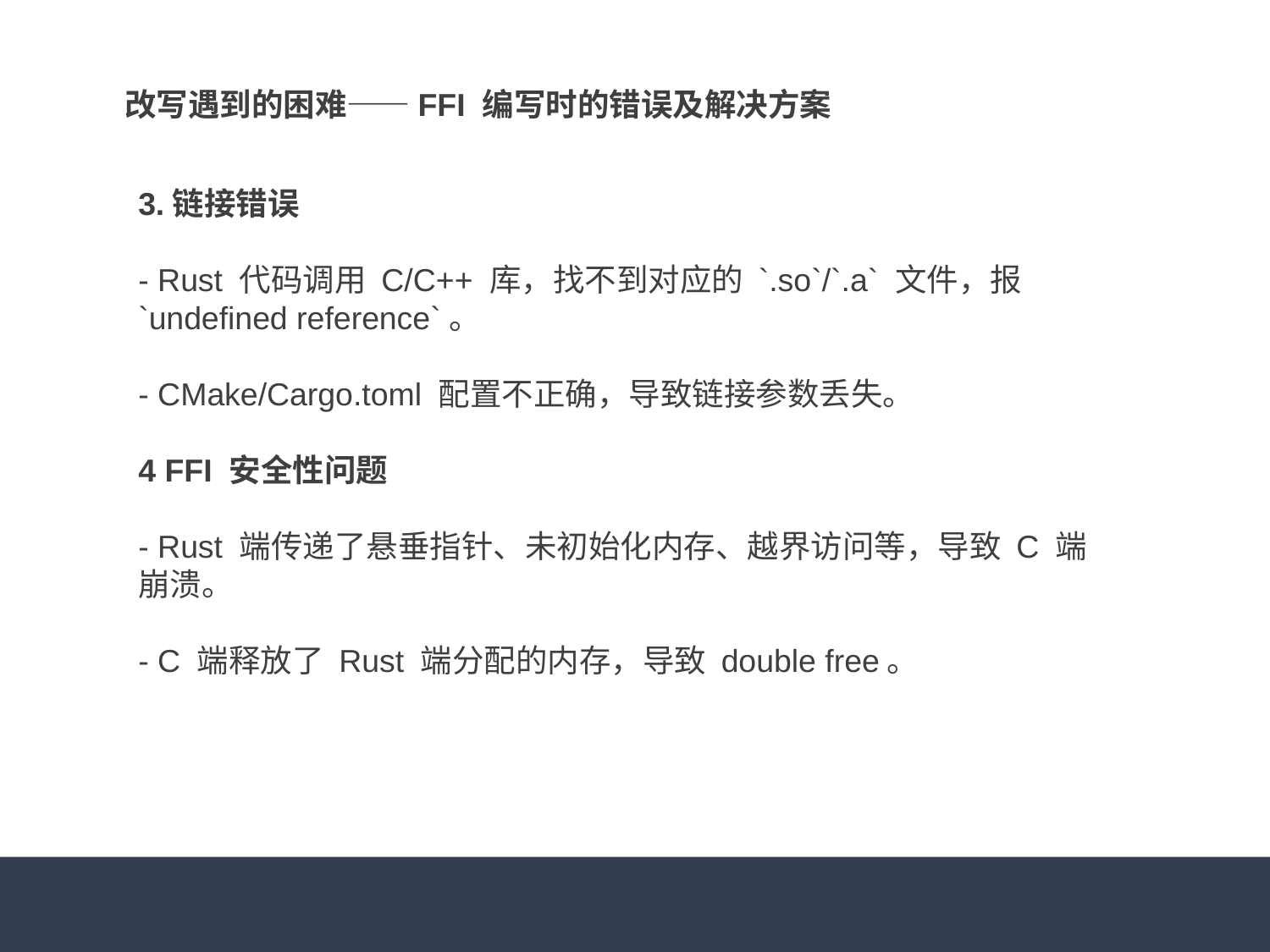

改写遇到的困难——FFI 编写时的错误及解决方案
3.链接错误
- Rust 代码调用 C/C++ 库，找不到对应的 `.so`/`.a` 文件，报 `undefined reference`。
- CMake/Cargo.toml 配置不正确，导致链接参数丢失。

4 FFI 安全性问题
- Rust 端传递了悬垂指针、未初始化内存、越界访问等，导致 C 端崩溃。
- C 端释放了 Rust 端分配的内存，导致 double free。

#